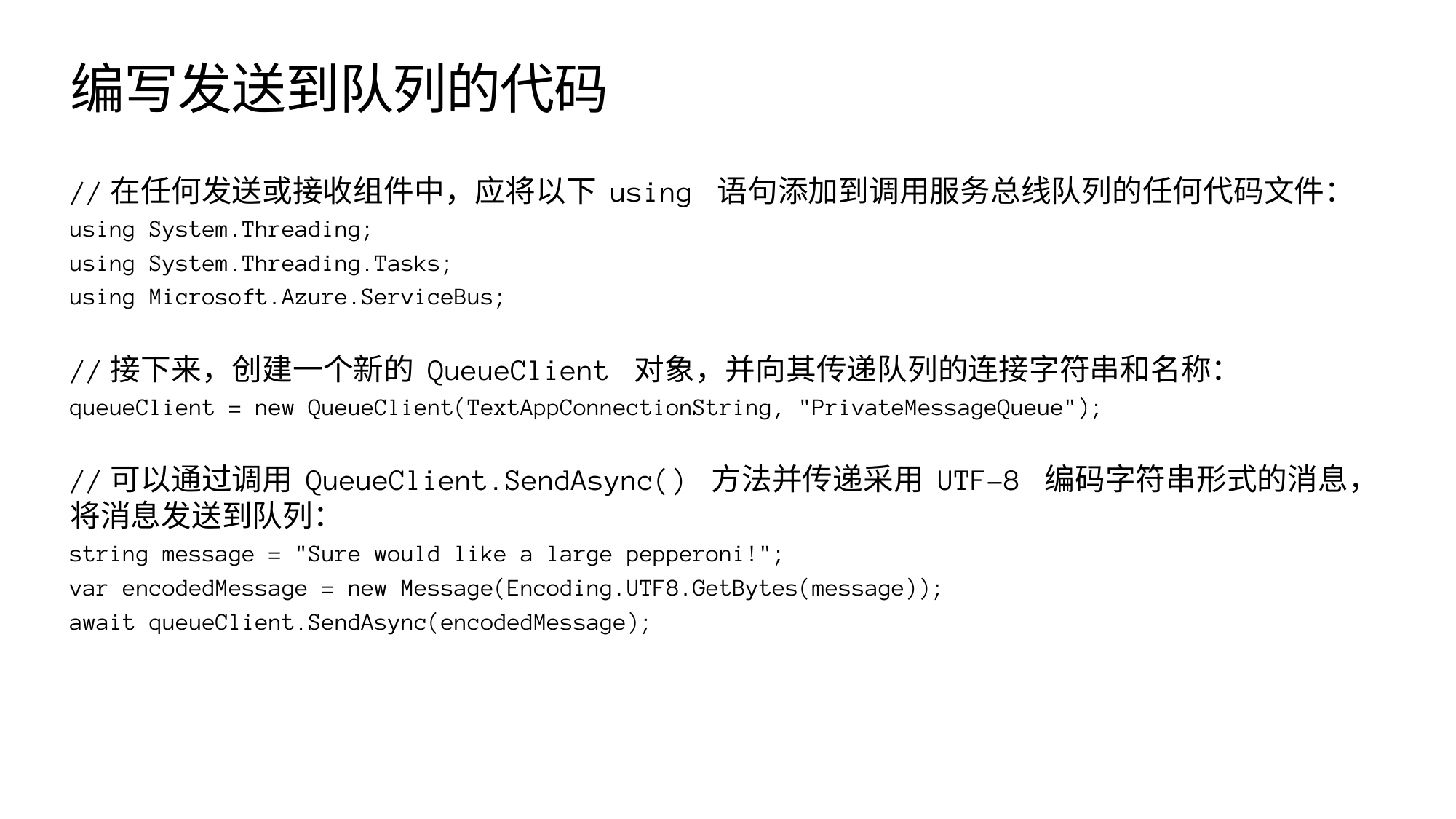

# 编写发送到队列的代码
//在任何发送或接收组件中，应将以下 using 语句添加到调用服务总线队列的任何代码文件：
using System.Threading;
using System.Threading.Tasks;
using Microsoft.Azure.ServiceBus;

//接下来，创建一个新的 QueueClient 对象，并向其传递队列的连接字符串和名称：
queueClient = new QueueClient(TextAppConnectionString, "PrivateMessageQueue");

//可以通过调用 QueueClient.SendAsync() 方法并传递采用 UTF-8 编码字符串形式的消息，将消息发送到队列：
string message = "Sure would like a large pepperoni!";
var encodedMessage = new Message(Encoding.UTF8.GetBytes(message));
await queueClient.SendAsync(encodedMessage);